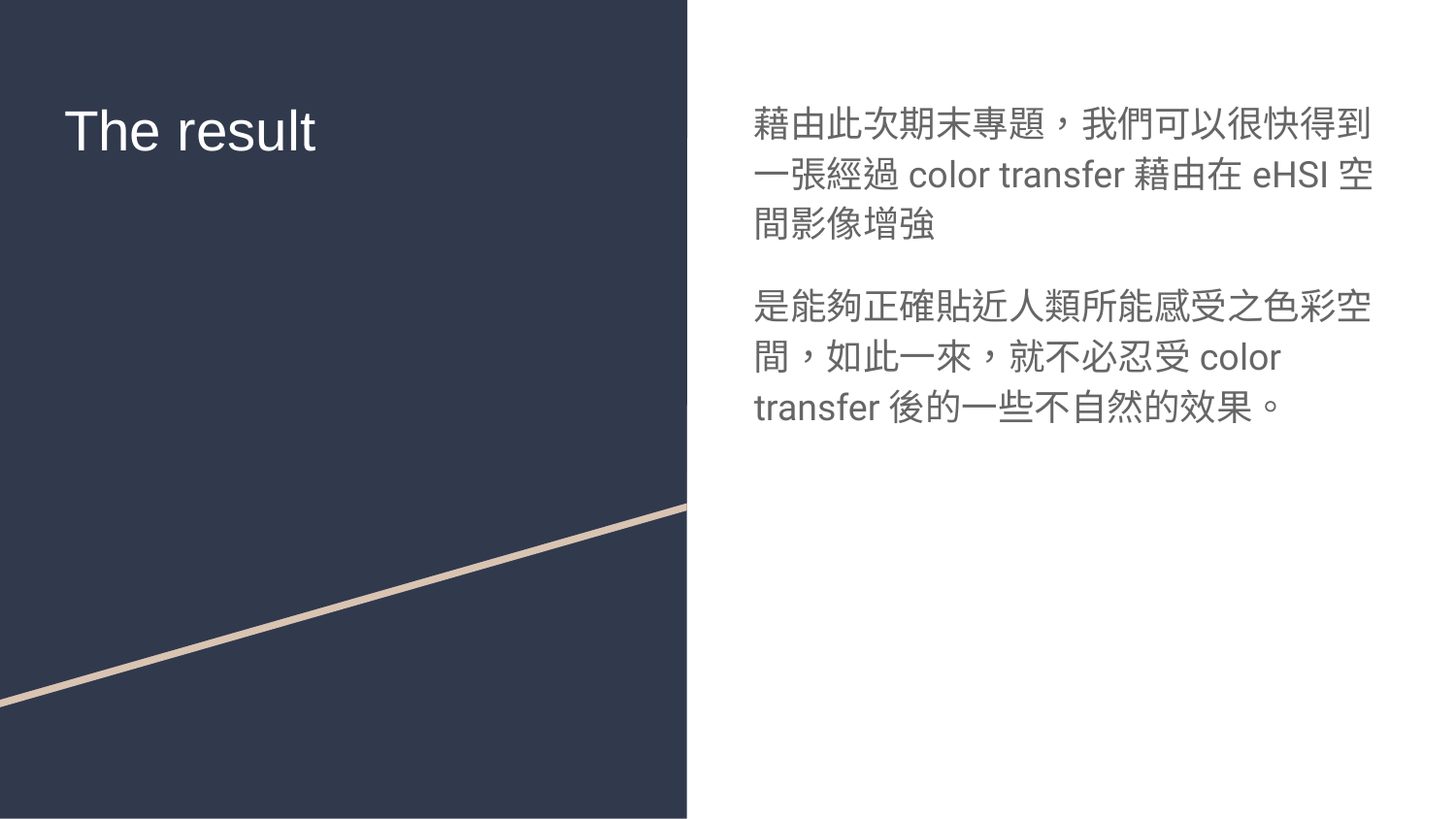

# The result
藉由此次期末專題，我們可以很快得到一張經過color transfer藉由在eHSI空間影像增強
是能夠正確貼近人類所能感受之色彩空間，如此一來，就不必忍受color transfer後的一些不自然的效果。